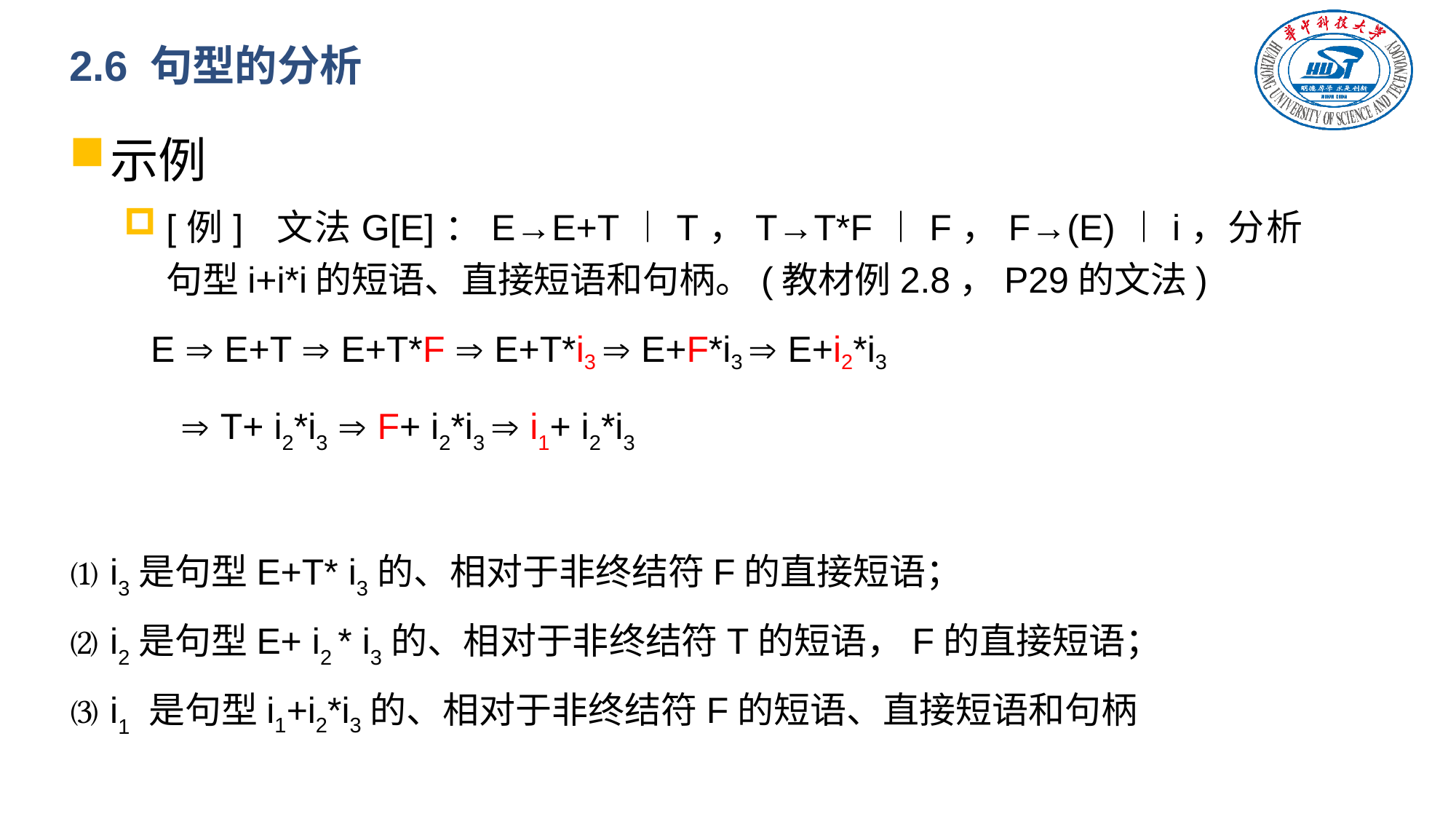

# 2.6 句型的分析
示例
[例]  文法G[E]：E→E+T︱T，T→T*F︱F，F→(E)︱i，分析句型i+i*i的短语、直接短语和句柄。(教材例2.8，P29的文法)
        E ⇒ E+T ⇒ E+T*F ⇒ E+T*i3 ⇒ E+F*i3 ⇒ E+i2*i3
           ⇒ T+ i2*i3 ⇒ F+ i2*i3 ⇒ i1+ i2*i3

⑴ i3是句型E+T* i3的、相对于非终结符F的直接短语；
⑵ i2是句型E+ i2 * i3的、相对于非终结符T的短语，F的直接短语；
⑶ i1 是句型i1+i2*i3的、相对于非终结符F的短语、直接短语和句柄
64